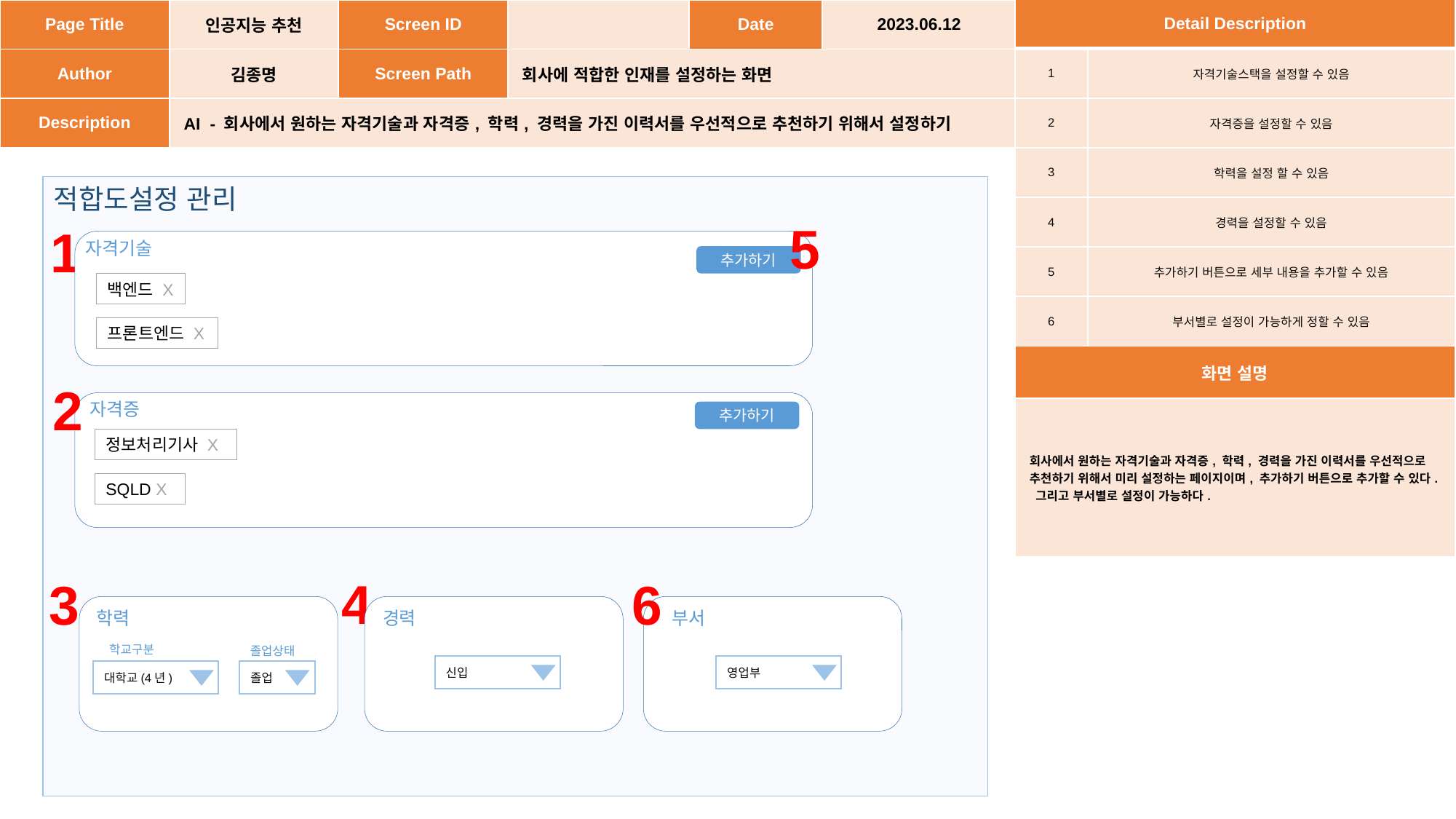

| Page Title | 인공지능 추천 | Screen ID |  | Date | 2023.06.12 |
| --- | --- | --- | --- | --- | --- |
| Author | 김종명 | Screen Path | 회사에 적합한 인재를 설정하는 화면 |  |  |
| Description | AI - 회사에서 원하는 자격기술과 자격증, 학력, 경력을 가진 이력서를 우선적으로 추천하기 위해서 설정하기 |  |  |  |  |
| Detail Description |  |
| --- | --- |
| 1 | 자격기술스택을 설정할 수 있음 |
| 2 | 자격증을 설정할 수 있음 |
| 3 | 학력을 설정 할 수 있음 |
| 4 | 경력을 설정할 수 있음 |
| 5 | 추가하기 버튼으로 세부 내용을 추가할 수 있음 |
| 6 | 부서별로 설정이 가능하게 정할 수 있음 |
| 화면 설명 |  |
| 회사에서 원하는 자격기술과 자격증, 학력, 경력을 가진 이력서를 우선적으로 추천하기 위해서 미리 설정하는 페이지이며, 추가하기 버튼으로 추가할 수 있다. 그리고 부서별로 설정이 가능하다. |  |

적합도설정 관리
5
1

자격기술
추가하기
백엔드 X
프론트엔드 X
2
자격증

추가하기
정보처리기사 X
SQLD X
4
6
3

학력
부서
경력
학교구분
졸업상태
신입
영업부
대학교(4년)
졸업